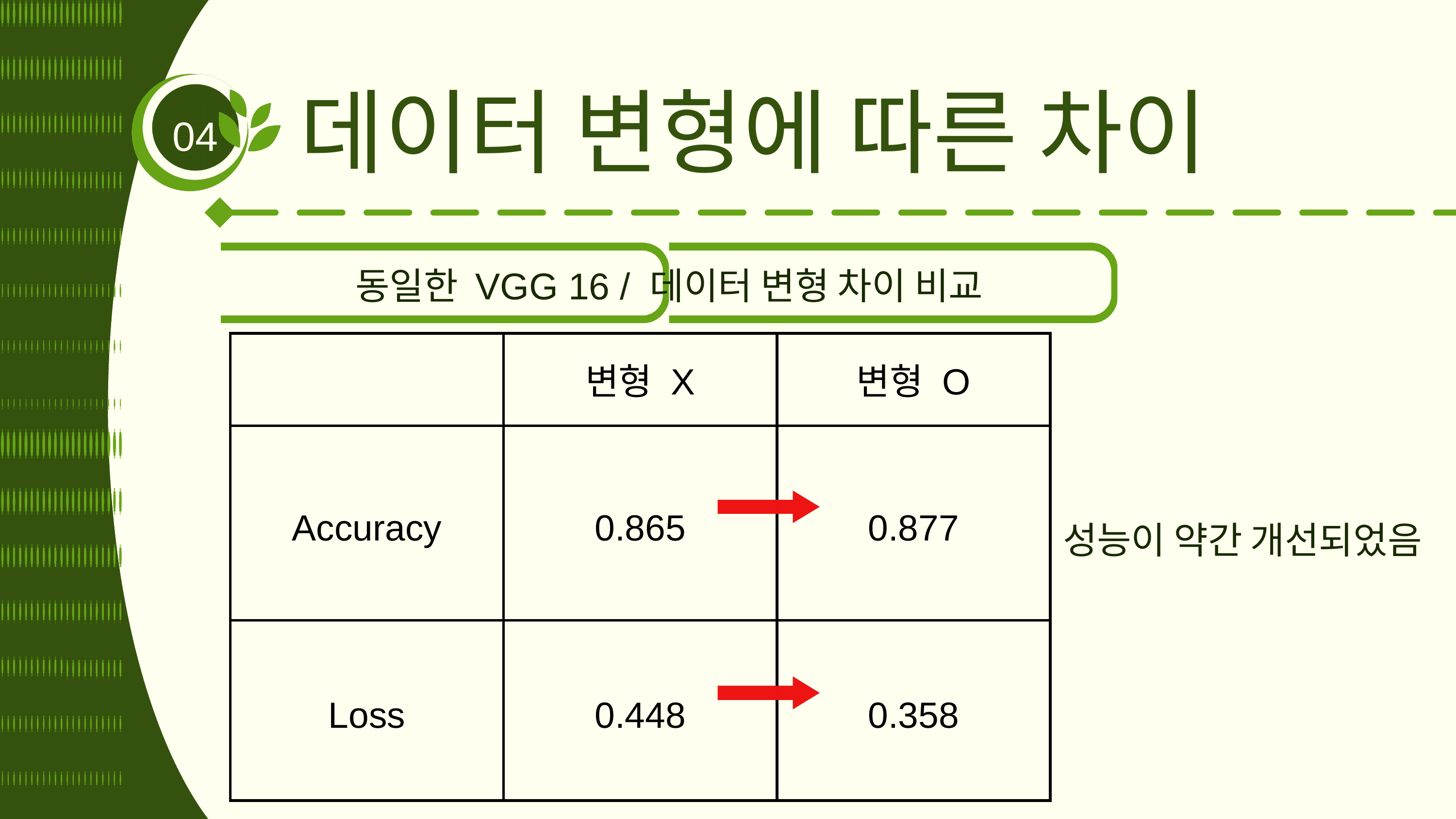

데이터 변형에 따른 차이

04

동일한 VGG 16 / 데이터 변형 차이 비교

|  | 변형 X | 변형 O |
| --- | --- | --- |
| Accuracy | 0.865 | 0.877 |
| Loss | 0.448 | 0.358 |

성능이 약간 개선되었음